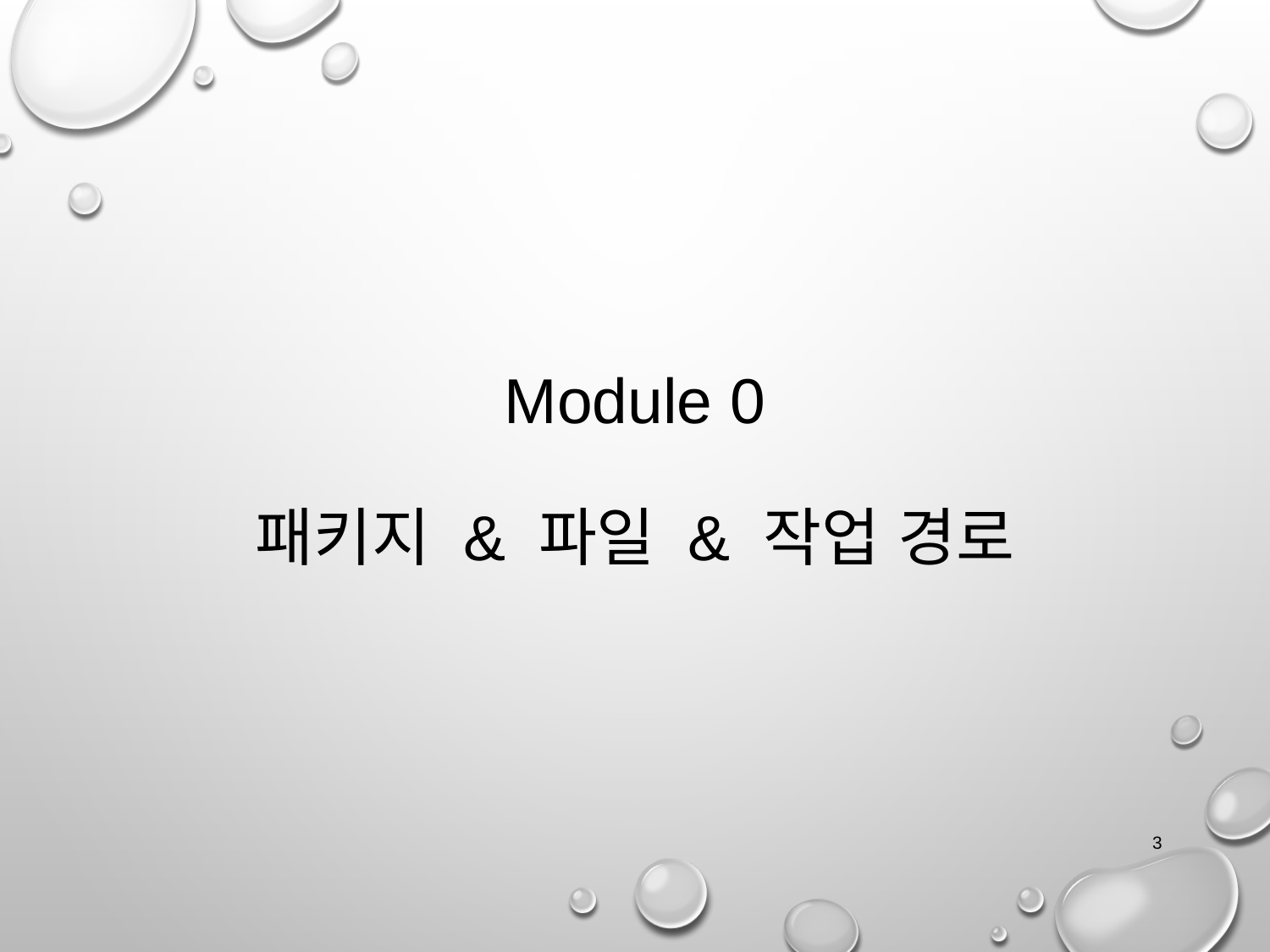

# Module 0 패키지 & 파일 & 작업 경로
3